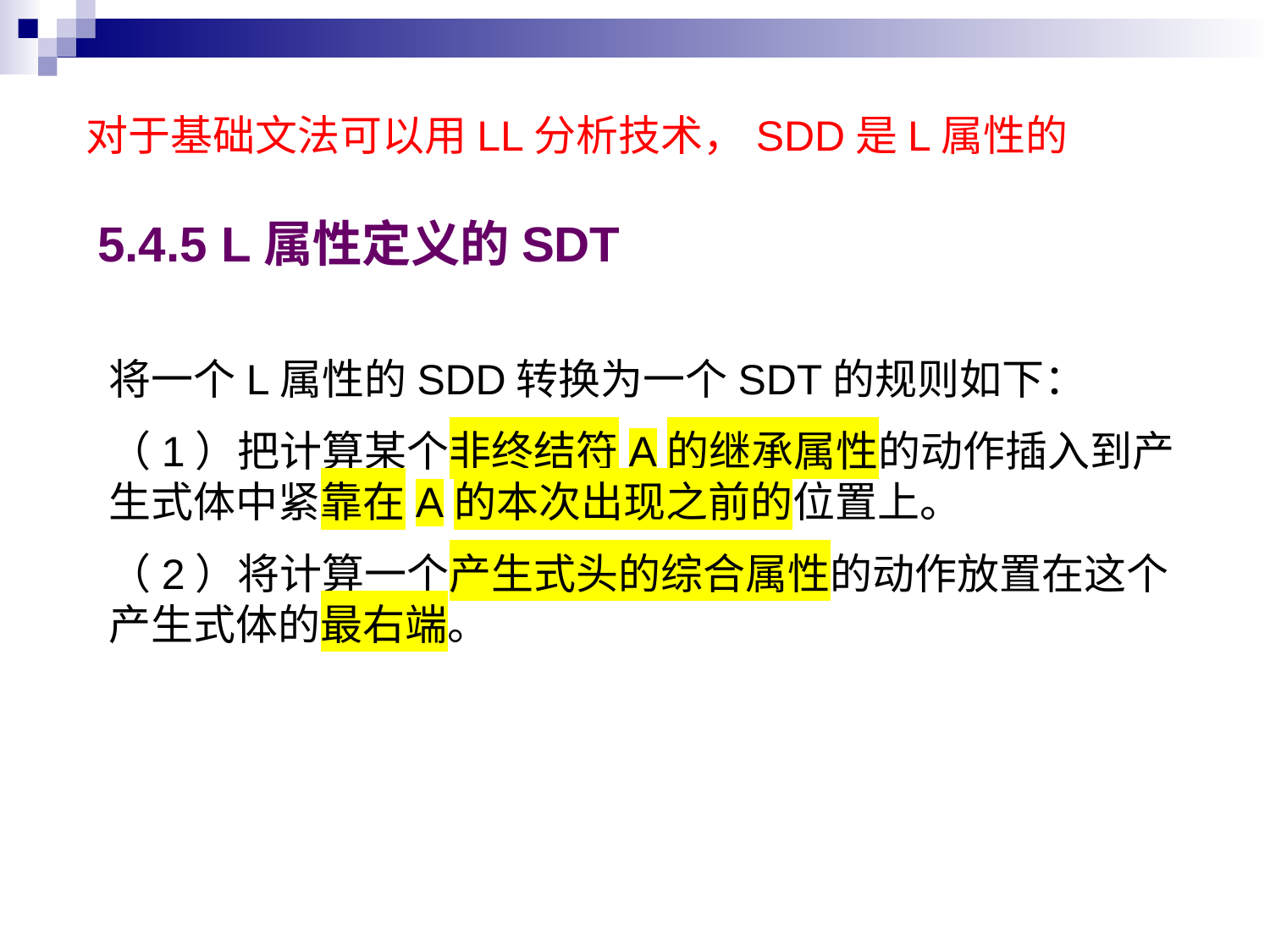

对于基础文法可以用LL分析技术，SDD是L属性的
5.4.5 L属性定义的SDT
将一个L属性的SDD转换为一个SDT的规则如下：
（1）把计算某个非终结符A的继承属性的动作插入到产生式体中紧靠在A的本次出现之前的位置上。
（2）将计算一个产生式头的综合属性的动作放置在这个产生式体的最右端。
40